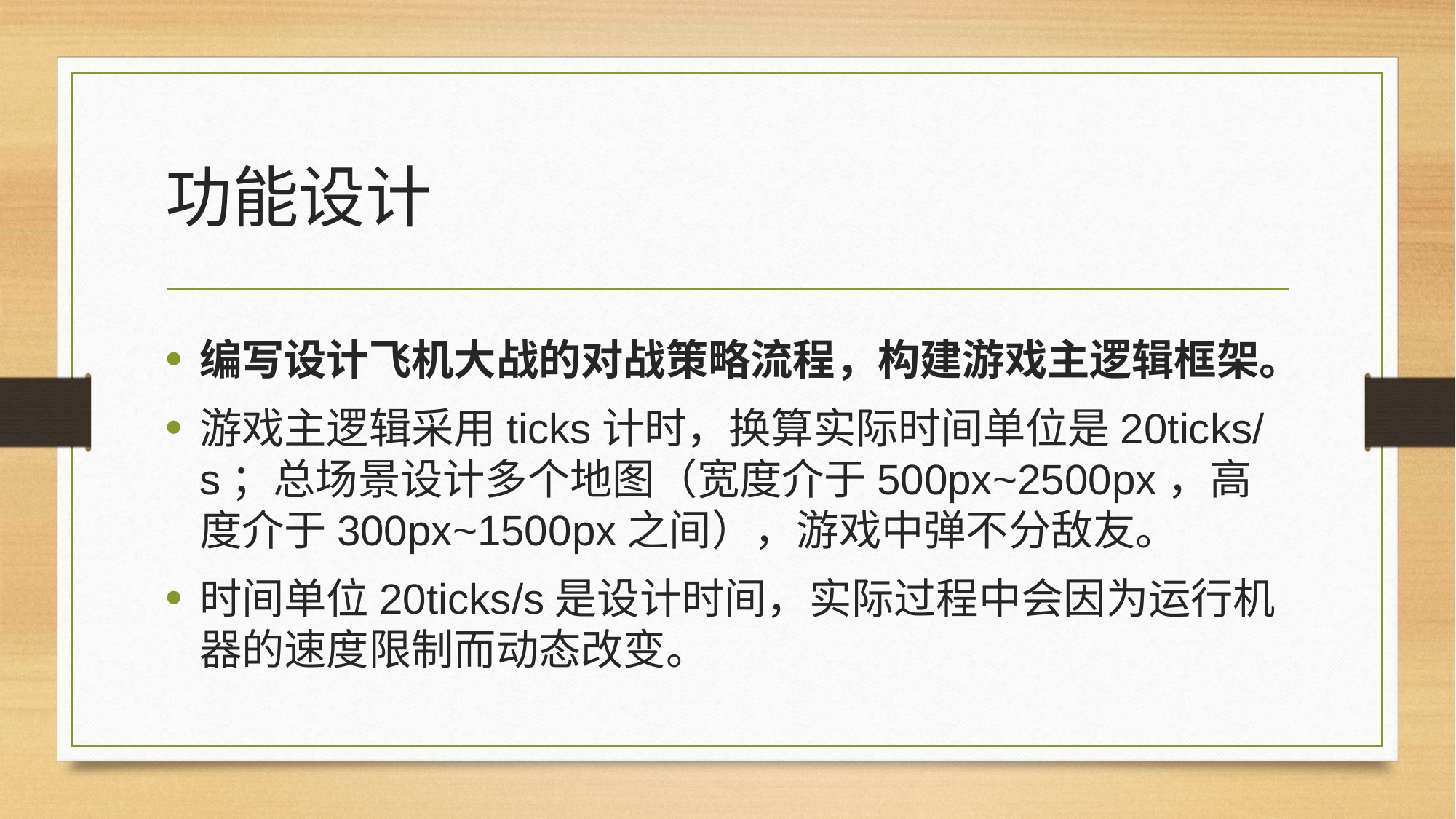

# 功能设计
编写设计飞机大战的对战策略流程，构建游戏主逻辑框架。
游戏主逻辑采用ticks计时，换算实际时间单位是20ticks/s；总场景设计多个地图（宽度介于500px~2500px，高度介于300px~1500px之间），游戏中弹不分敌友。
时间单位20ticks/s是设计时间，实际过程中会因为运行机器的速度限制而动态改变。